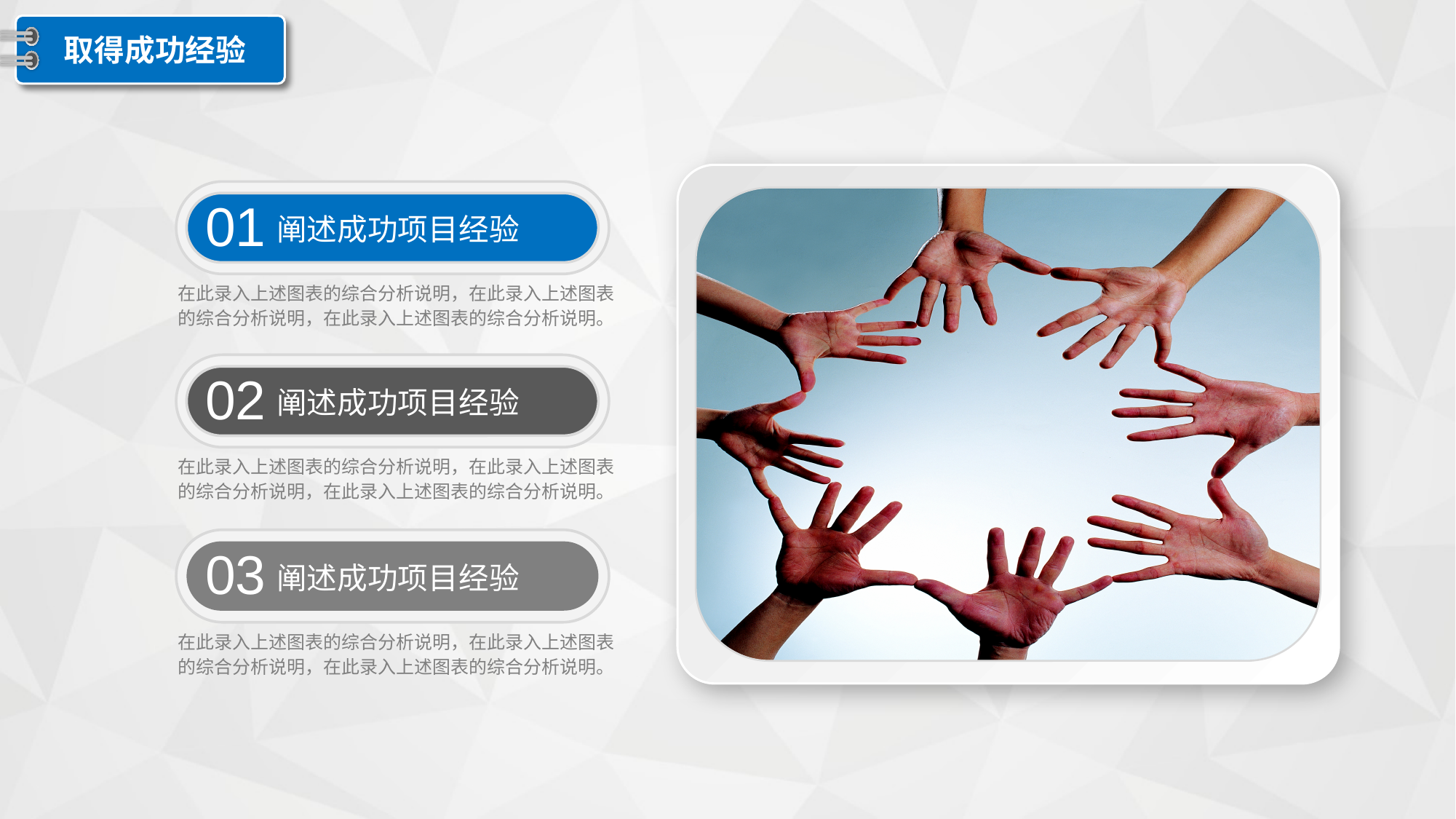

取得成功经验

01
阐述成功项目经验
在此录入上述图表的综合分析说明，在此录入上述图表的综合分析说明，在此录入上述图表的综合分析说明。

02
阐述成功项目经验
在此录入上述图表的综合分析说明，在此录入上述图表的综合分析说明，在此录入上述图表的综合分析说明。

03
阐述成功项目经验
在此录入上述图表的综合分析说明，在此录入上述图表的综合分析说明，在此录入上述图表的综合分析说明。